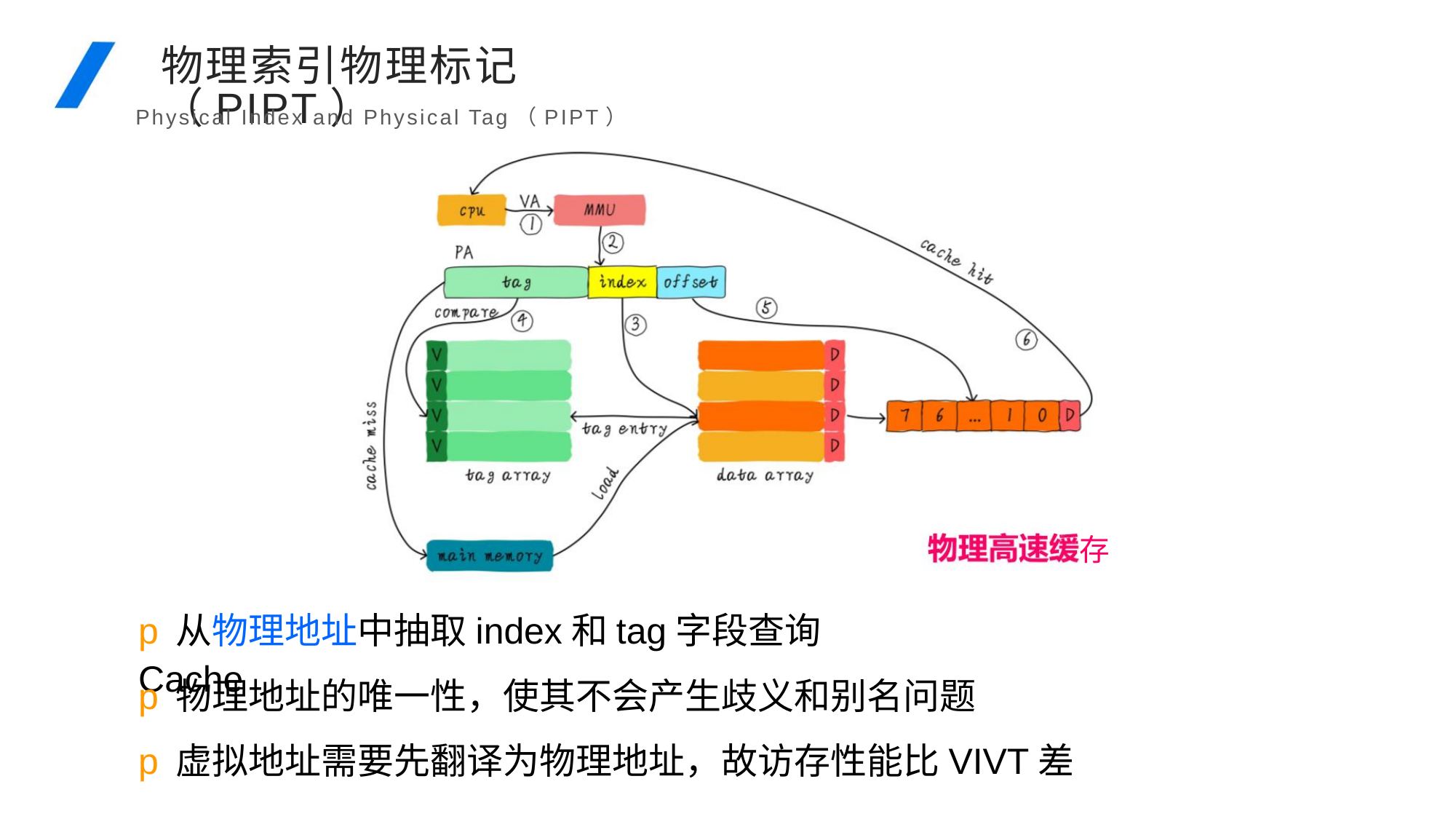

物理索引物理标记（PIPT）
Physical Index and Physical Tag（PIPT）
存
p从物理地址中抽取index和tag字段查询Cache
p物理地址的唯一性，使其不会产生歧义和别名问题
p虚拟地址需要先翻译为物理地址，故访存性能比VIVT差